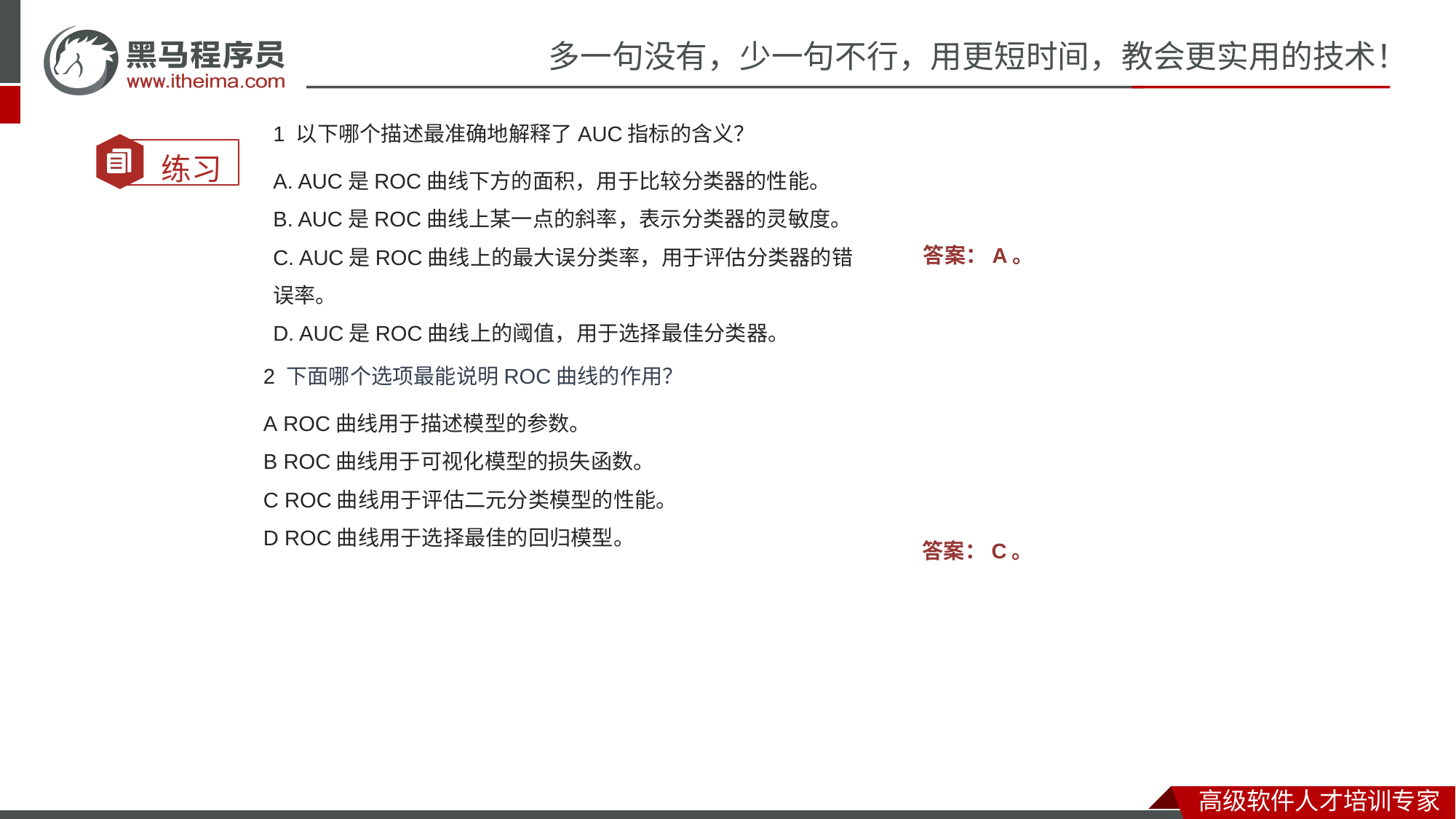

1 以下哪个描述最准确地解释了AUC指标的含义？
A. AUC是ROC曲线下方的面积，用于比较分类器的性能。
B. AUC是ROC曲线上某一点的斜率，表示分类器的灵敏度。
C. AUC是ROC曲线上的最大误分类率，用于评估分类器的错误率。
D. AUC是ROC曲线上的阈值，用于选择最佳分类器。
答案：A。
2 下面哪个选项最能说明ROC曲线的作用？
A ROC曲线用于描述模型的参数。
B ROC曲线用于可视化模型的损失函数。
C ROC曲线用于评估二元分类模型的性能。
D ROC曲线用于选择最佳的回归模型。
答案：C。